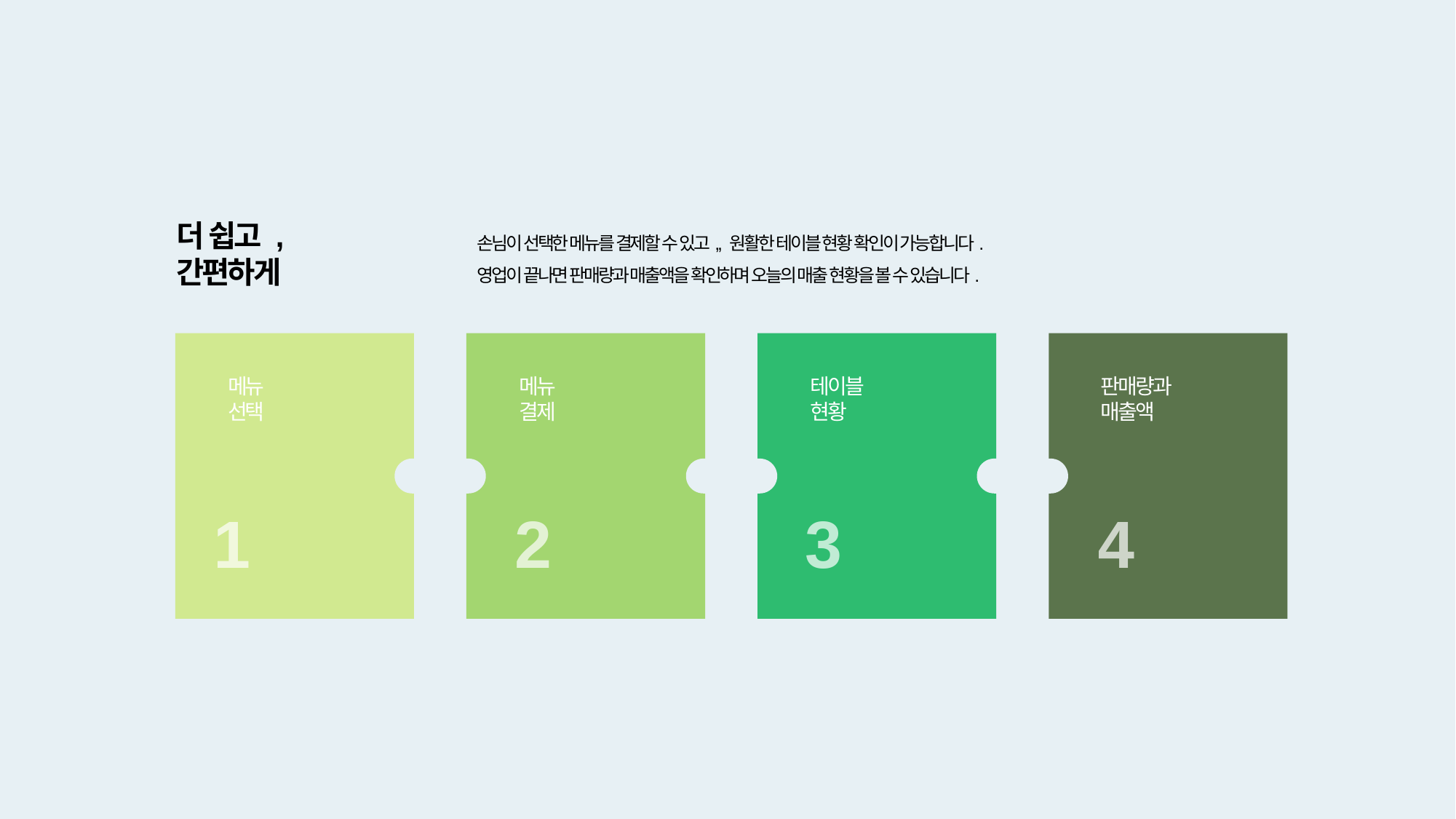

더 쉽고 ,
간편하게
손님이 선택한 메뉴를 결제할 수 있고,, 원활한 테이블 현황 확인이 가능합니다.
영업이 끝나면 판매량과 매출액을 확인하며 오늘의 매출 현황을 볼 수 있습니다.

메뉴
선택
메뉴
결제
테이블
현황
판매량과
매출액

4
1
2
3